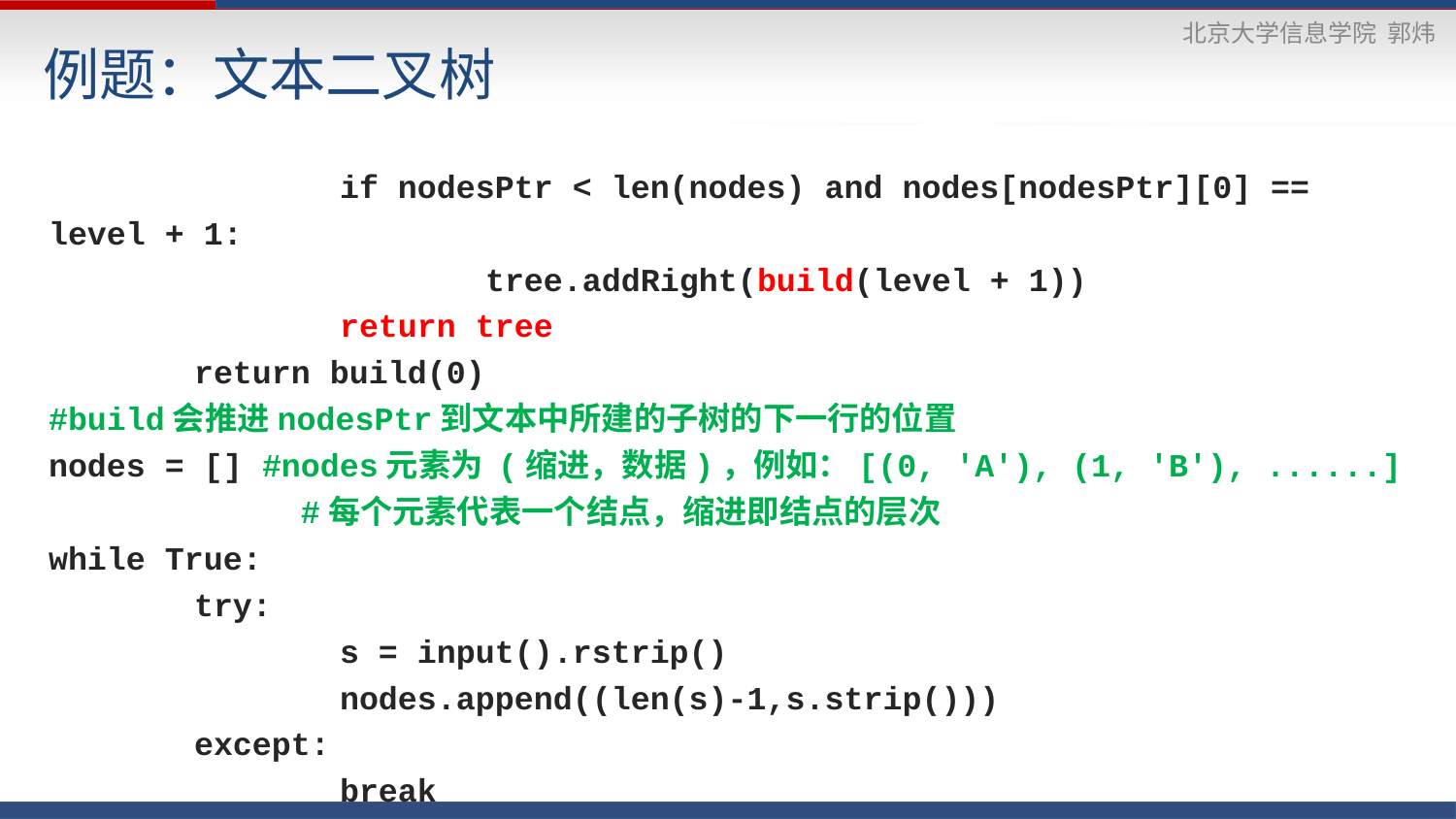

# 例题：文本二叉树
		if nodesPtr < len(nodes) and nodes[nodesPtr][0] == level + 1:
			tree.addRight(build(level + 1))
		return tree
	return build(0)
#build会推进nodesPtr到文本中所建的子树的下一行的位置
nodes = [] #nodes元素为 (缩进，数据)，例如：[(0, 'A'), (1, 'B'), ......]
             #每个元素代表一个结点，缩进即结点的层次
while True:
	try:
		s = input().rstrip()
		nodes.append((len(s)-1,s.strip()))
	except:
		break
33